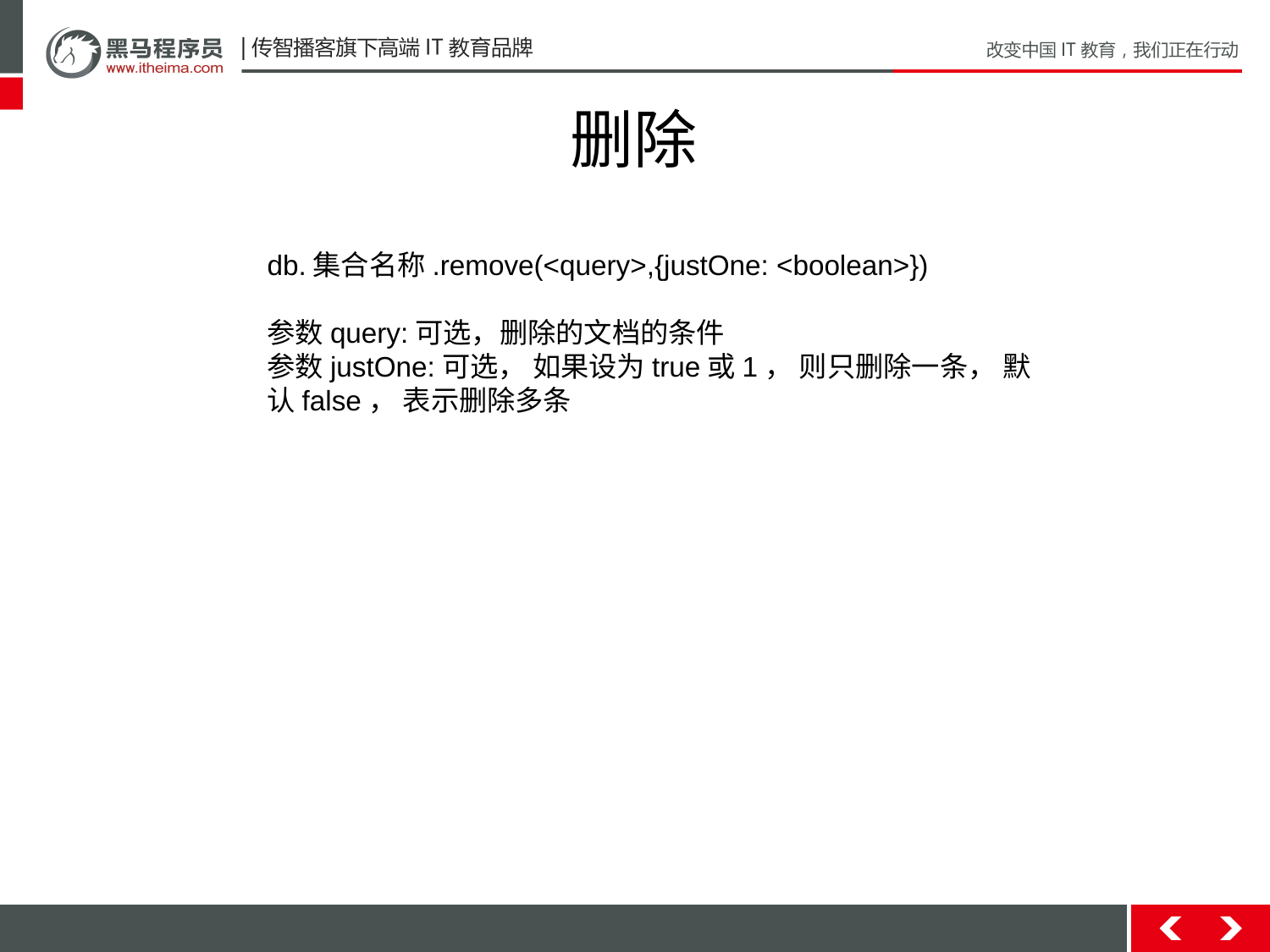

# 删除
db.集合名称.remove(<query>,{justOne: <boolean>})

参数query:可选，删除的⽂档的条件
参数justOne:可选， 如果设为true或1， 则只删除⼀条， 默认false， 表示删除多条